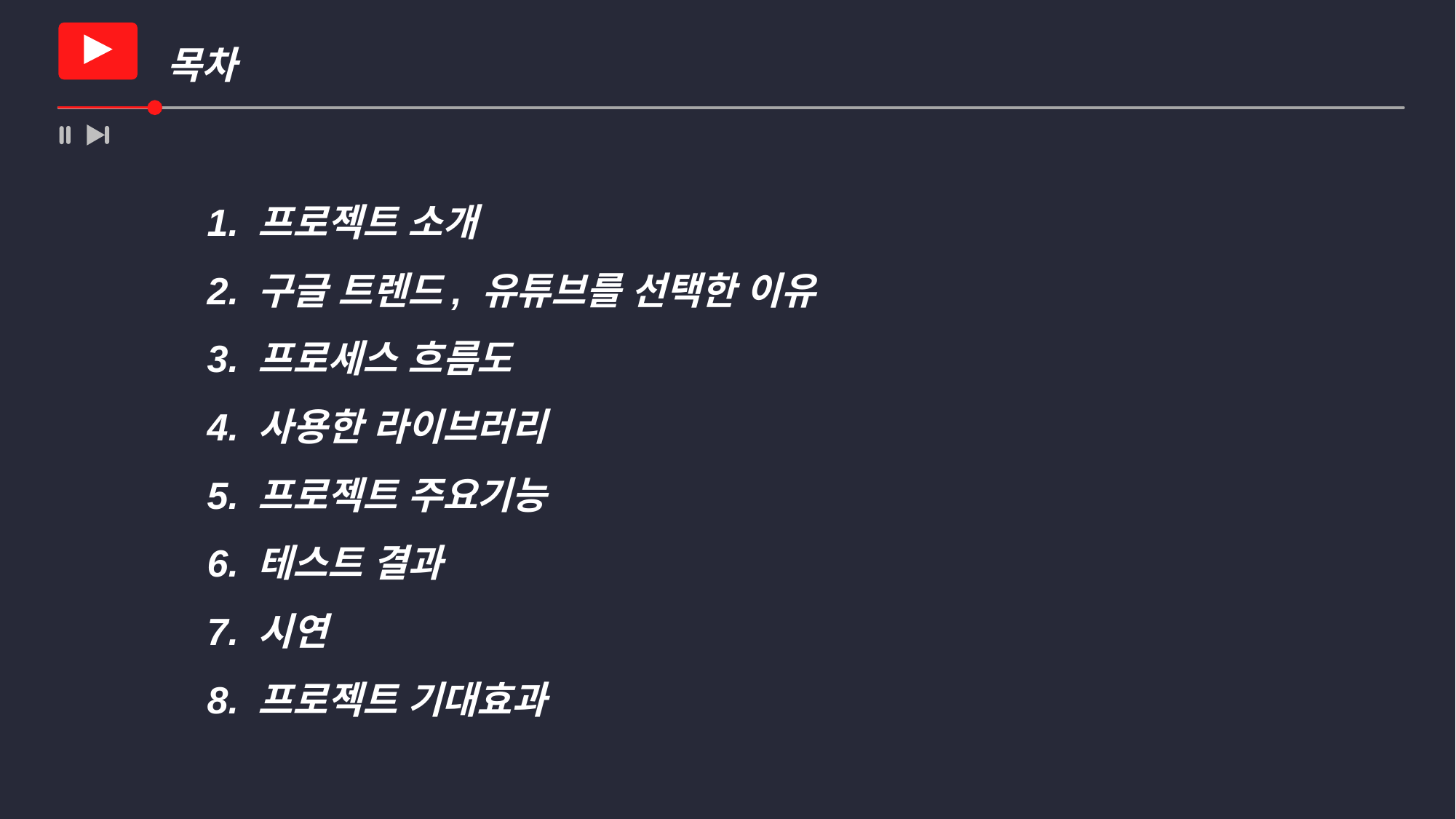

목차

  1. 프로젝트 소개
  2. 구글 트렌드, 유튜브를 선택한 이유
  3. 프로세스 흐름도
  4. 사용한 라이브러리
  5. 프로젝트 주요기능
  6. 테스트 결과
  7. 시연
  8. 프로젝트 기대효과